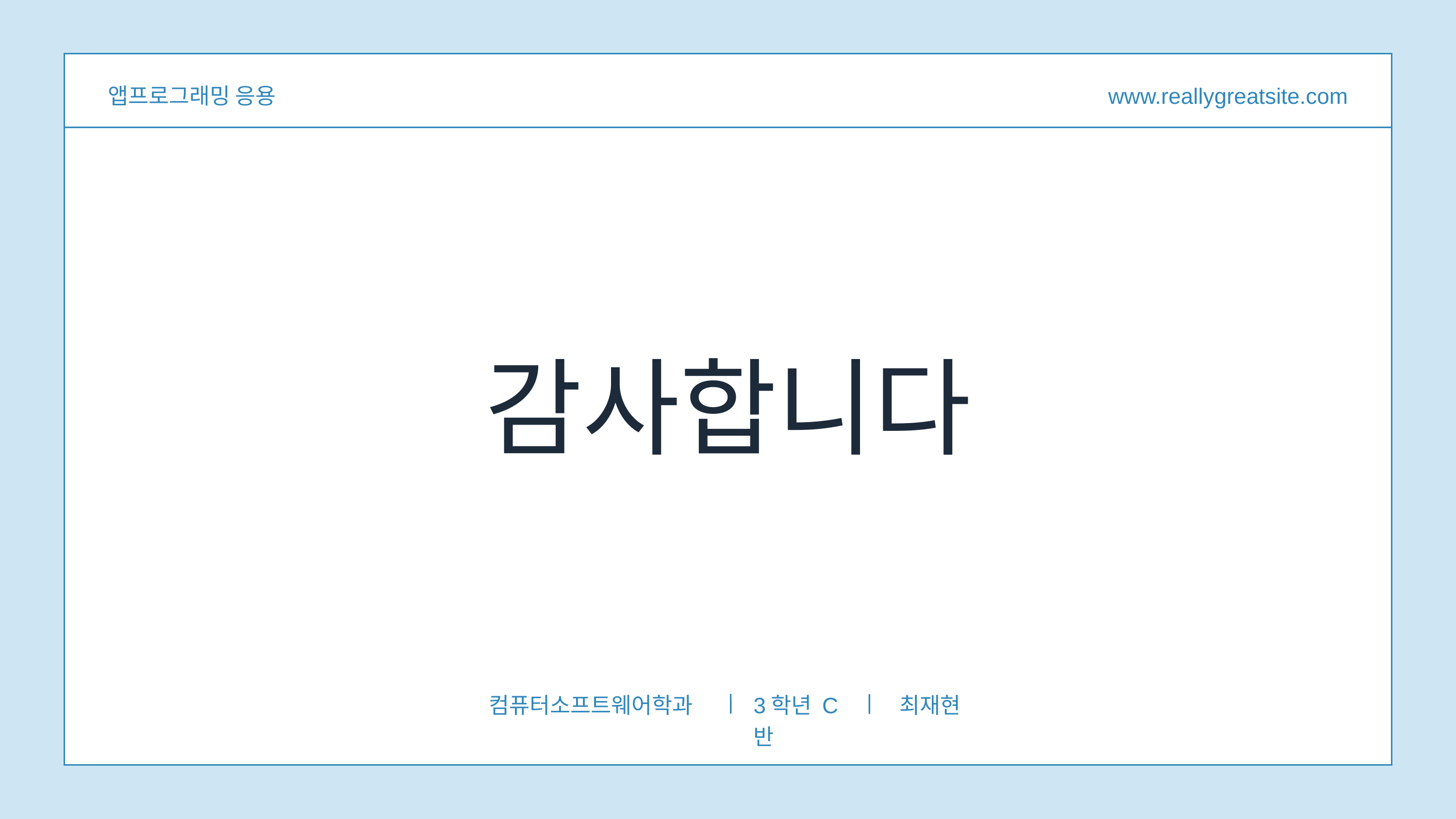

앱프로그래밍 응용
www.reallygreatsite.com

감사합니다
컴퓨터소프트웨어학과
3학년 C반
최재현